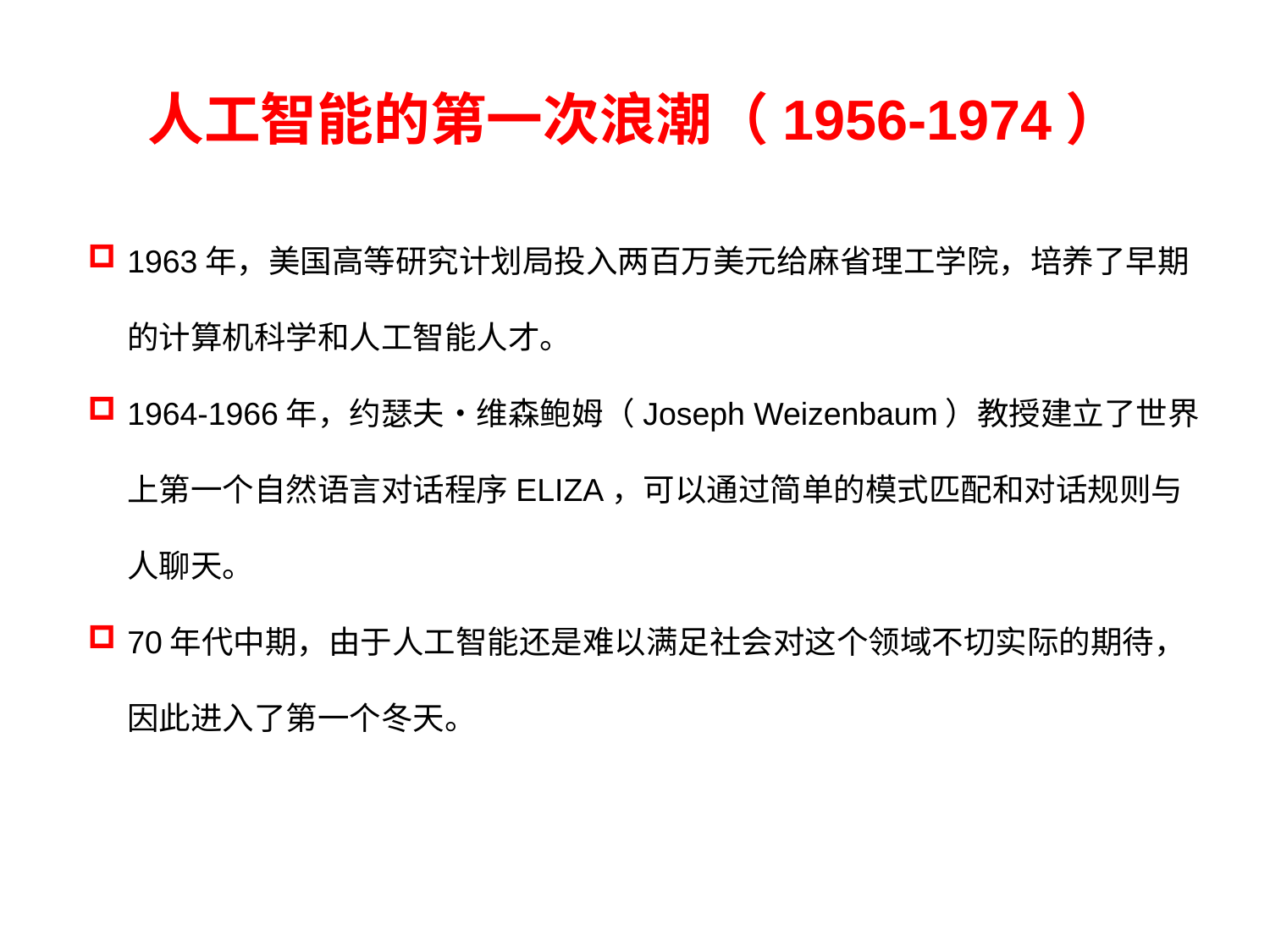

# 人工智能的第一次浪潮（1956-1974）
1963年，美国高等研究计划局投入两百万美元给麻省理工学院，培养了早期的计算机科学和人工智能人才。
1964-1966年，约瑟夫・维森鲍姆（Joseph Weizenbaum）教授建立了世界上第一个自然语言对话程序ELIZA，可以通过简单的模式匹配和对话规则与人聊天。
70年代中期，由于人工智能还是难以满足社会对这个领域不切实际的期待，因此进入了第一个冬天。